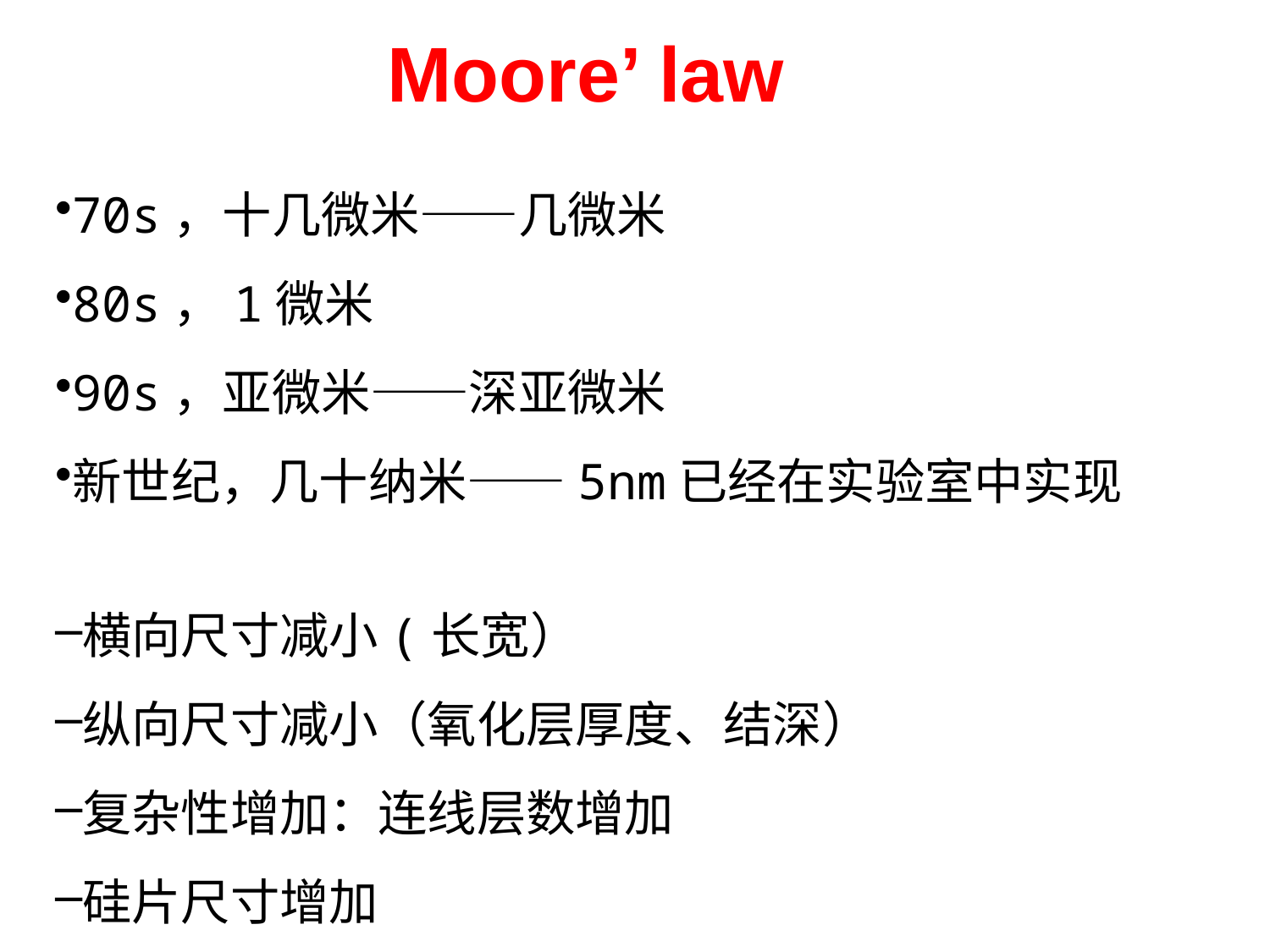

# Moore’ law
70s，十几微米——几微米
80s，1微米
90s，亚微米——深亚微米
新世纪，几十纳米——5nm已经在实验室中实现

横向尺寸减小(长宽）
纵向尺寸减小（氧化层厚度、结深）
复杂性增加：连线层数增加
硅片尺寸增加

2